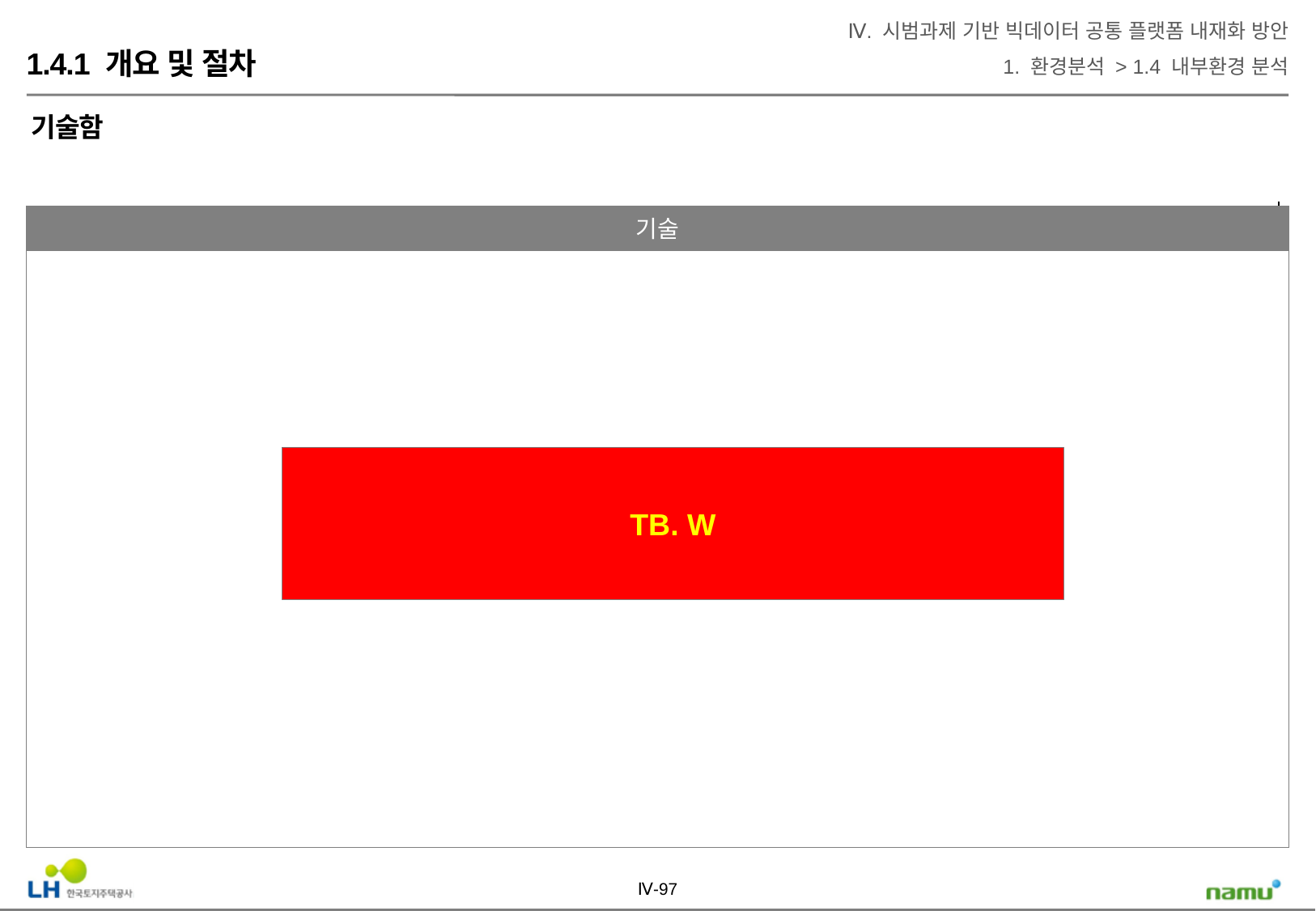

Ⅳ. 시범과제 기반 빅데이터 공통 플랫폼 내재화 방안
1. 환경분석 > 1.4 내부환경 분석
1.4.1 개요 및 절차
기술함
기술

TB. W